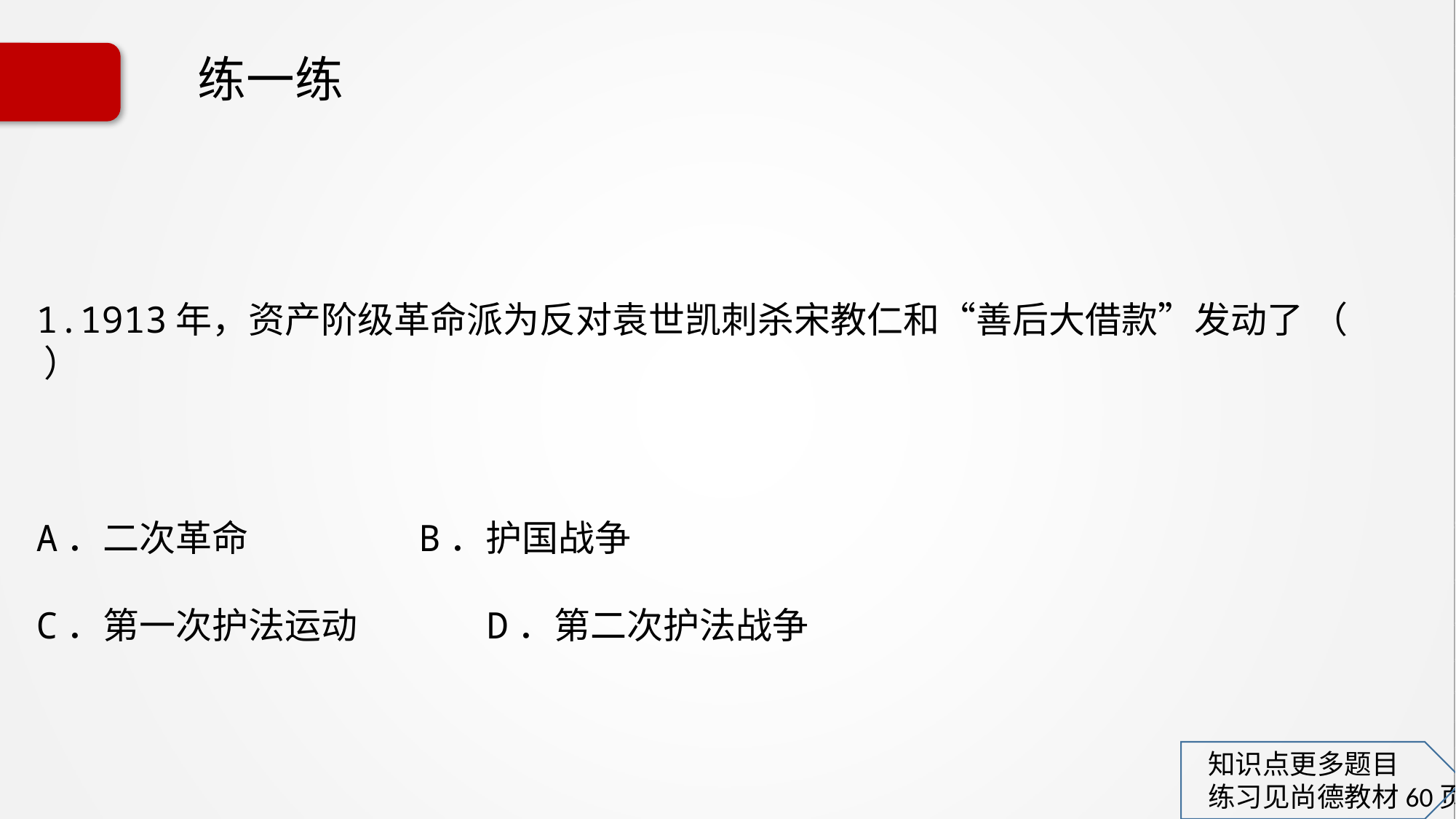

# 练一练
1.1913年，资产阶级革命派为反对袁世凯刺杀宋教仁和“善后大借款”发动了 （    ）

A．二次革命	                   B．护国战争

C．第一次护法运动	              D．第二次护法战争

知识点更多题目
练习见尚德教材60页